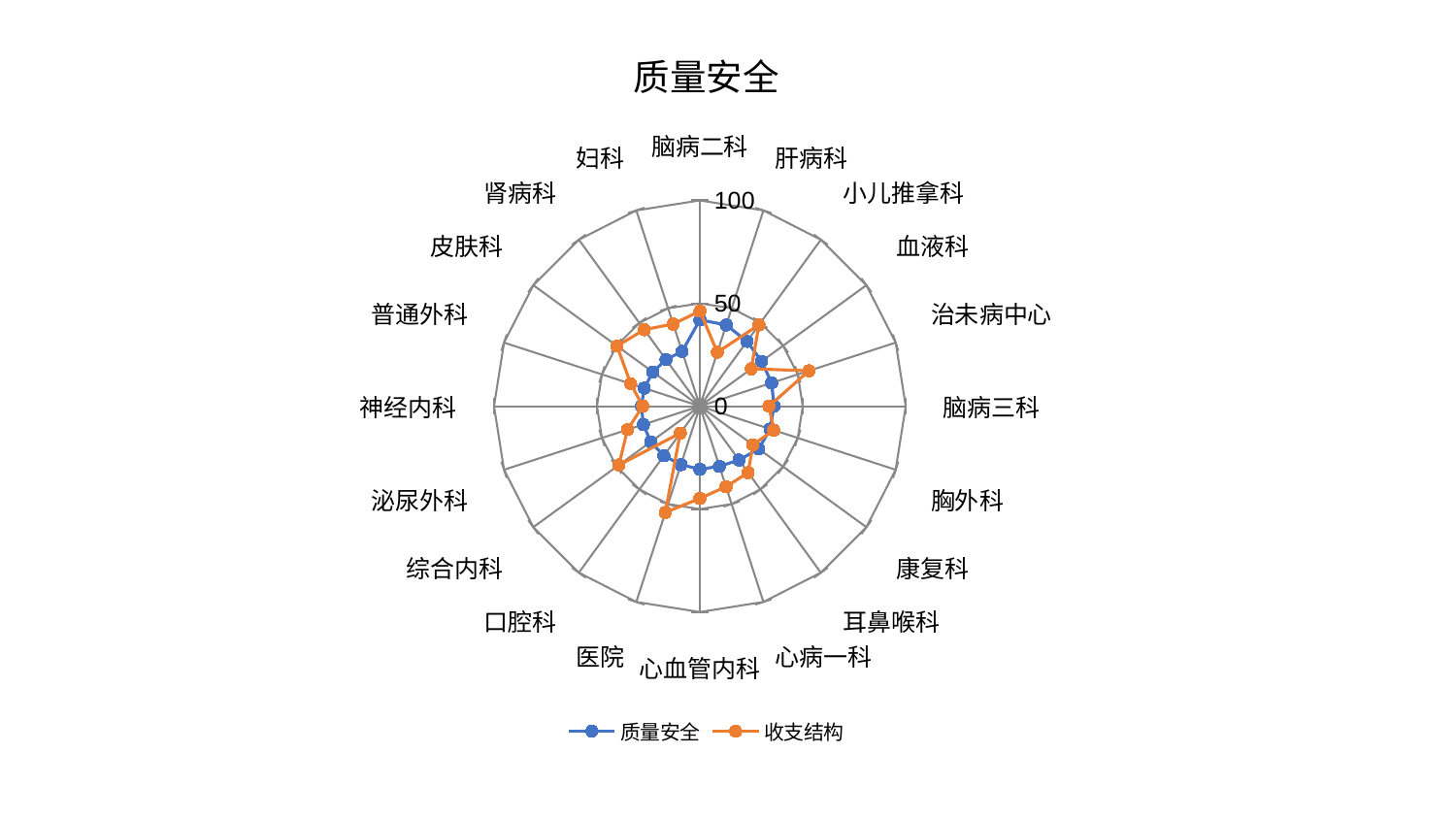

### Chart: 质量安全

| Category | 质量安全 | 收支结构 |
|---|---|---|
| 脑病二科 | 41.9349829317646 | 46.196690041485105 |
| 肝病科 | 41.520835737623926 | 27.54470227959304 |
| 小儿推拿科 | 38.94575195444018 | 48.835672074092464 |
| 血液科 | 37.12427650290188 | 30.89470504653201 |
| 治未病中心 | 36.66625412178169 | 55.73310390971146 |
| 脑病三科 | 36.04550962878505 | 33.56101281637682 |
| 胸外科 | 35.897108619808094 | 37.74152762078159 |
| 康复科 | 35.349764399570475 | 31.865489628171733 |
| 耳鼻喉科 | 32.339481083091925 | 39.91659304755684 |
| 心病一科 | 30.771162637026578 | 41.14159235488372 |
| 心血管内科 | 30.645925227605545 | 44.79704863351476 |
| 医院 | 29.881653434208395 | 54.28912872812186 |
| 口腔科 | 29.77226005096092 | 16.200636095052957 |
| 综合内科 | 29.522762576182572 | 48.653246606060755 |
| 泌尿外科 | 28.849144384928472 | 36.91844340319228 |
| 神经内科 | 28.415138101354387 | 27.76251860086646 |
| 普通外科 | 28.40569425423202 | 35.32279576862024 |
| 皮肤科 | 28.261424323400025 | 49.725370965193 |
| 肾病科 | 27.986614583121025 | 45.95106388421056 |
| 妇科 | 27.974615025932355 | 41.98200452953767 |
8